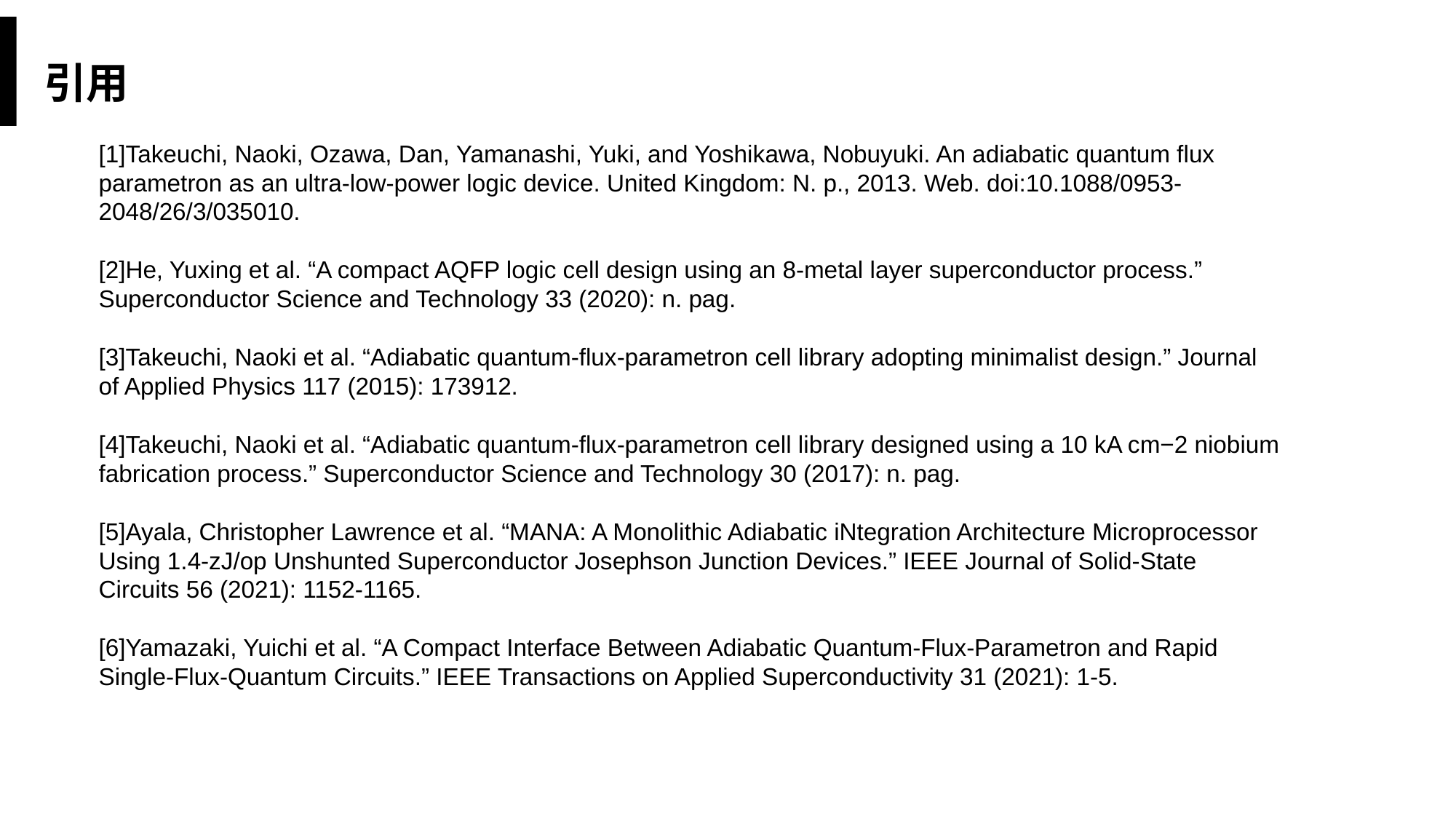

引用
[1]Takeuchi, Naoki, Ozawa, Dan, Yamanashi, Yuki, and Yoshikawa, Nobuyuki. An adiabatic quantum flux parametron as an ultra-low-power logic device. United Kingdom: N. p., 2013. Web. doi:10.1088/0953-2048/26/3/035010.

[2]He, Yuxing et al. “A compact AQFP logic cell design using an 8-metal layer superconductor process.” Superconductor Science and Technology 33 (2020): n. pag.

[3]Takeuchi, Naoki et al. “Adiabatic quantum-flux-parametron cell library adopting minimalist design.” Journal of Applied Physics 117 (2015): 173912.

[4]Takeuchi, Naoki et al. “Adiabatic quantum-flux-parametron cell library designed using a 10 kA cm−2 niobium fabrication process.” Superconductor Science and Technology 30 (2017): n. pag.

[5]Ayala, Christopher Lawrence et al. “MANA: A Monolithic Adiabatic iNtegration Architecture Microprocessor Using 1.4-zJ/op Unshunted Superconductor Josephson Junction Devices.” IEEE Journal of Solid-State Circuits 56 (2021): 1152-1165.

[6]Yamazaki, Yuichi et al. “A Compact Interface Between Adiabatic Quantum-Flux-Parametron and Rapid Single-Flux-Quantum Circuits.” IEEE Transactions on Applied Superconductivity 31 (2021): 1-5.
23